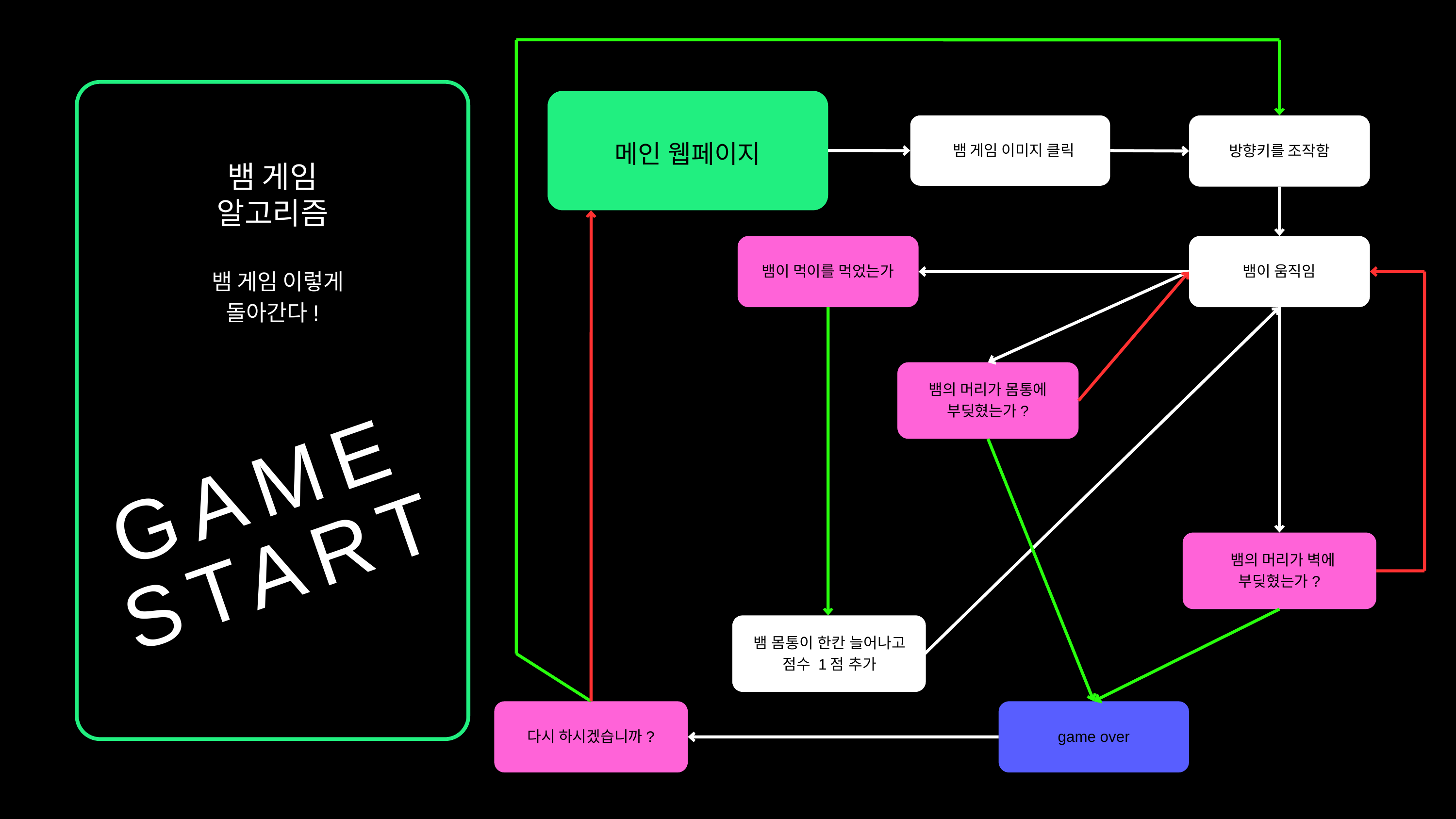

메인 웹페이지

 뱀 게임 이미지 클릭

방향키를 조작함

뱀 게임
알고리즘
 뱀 게임 이렇게
돌아간다!

뱀이 먹이를 먹었는가

뱀이 움직임

뱀의 머리가 몸통에
부딪혔는가?

GAME
START

 뱀의 머리가 벽에
부딪혔는가?

뱀 몸통이 한칸 늘어나고
점수 1점 추가

다시 하시겠습니까?

game over